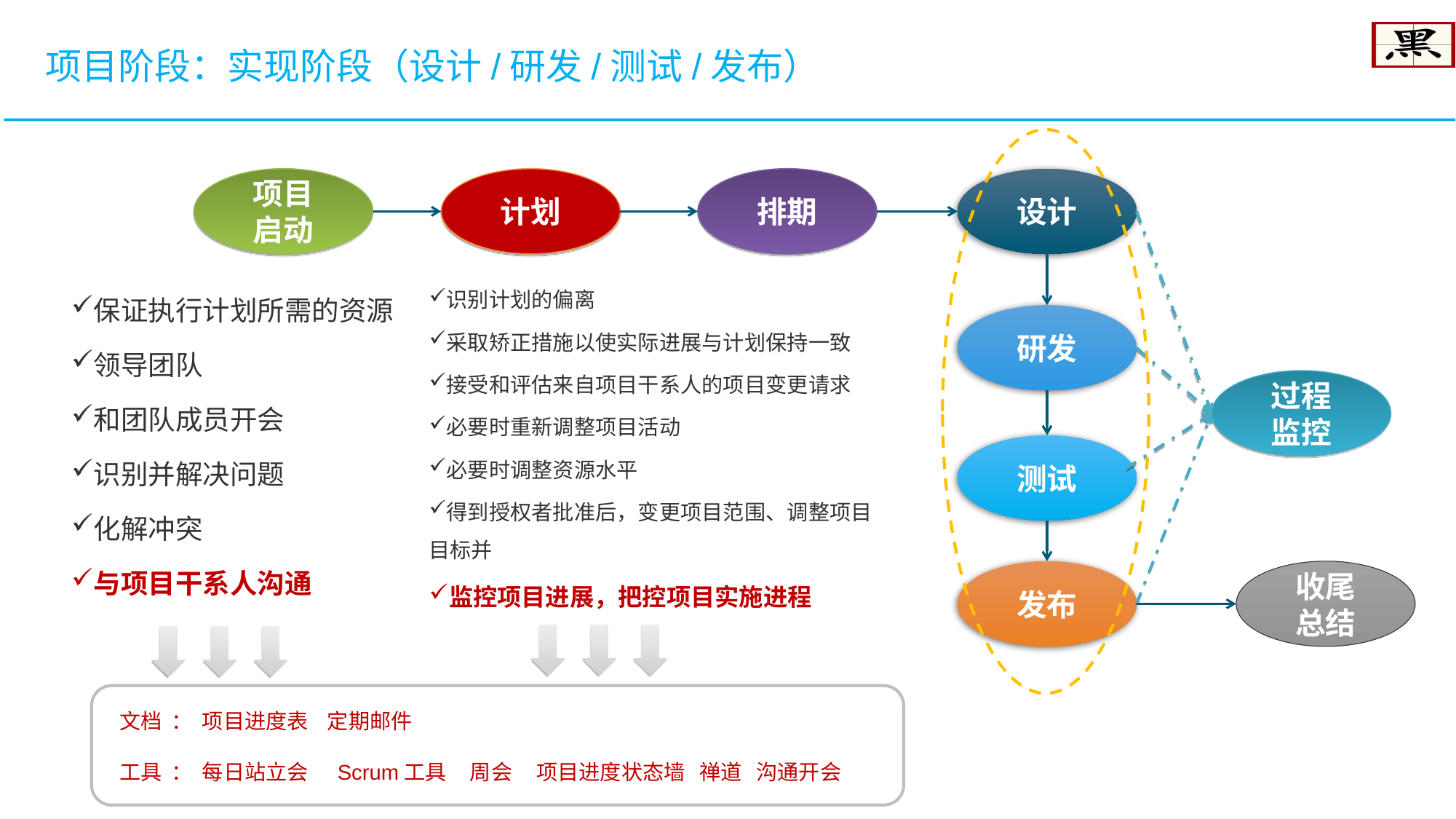

项目阶段：实现阶段（设计/研发/测试/发布）

项目
启动
计划
排期
设计
识别计划的偏离
采取矫正措施以使实际进展与计划保持一致
接受和评估来自项目干系人的项目变更请求
必要时重新调整项目活动
必要时调整资源水平
得到授权者批准后，变更项目范围、调整项目目标并
监控项目进展，把控项目实施进程

保证执行计划所需的资源
领导团队
和团队成员开会
识别并解决问题
化解冲突
与项目干系人沟通

研发
过程
监控
测试
发布
收尾
总结

文档  ：  项目进度表    定期邮件

工具  ：  每日站立会     Scrum工具     周会     项目进度状态墙   禅道   沟通开会